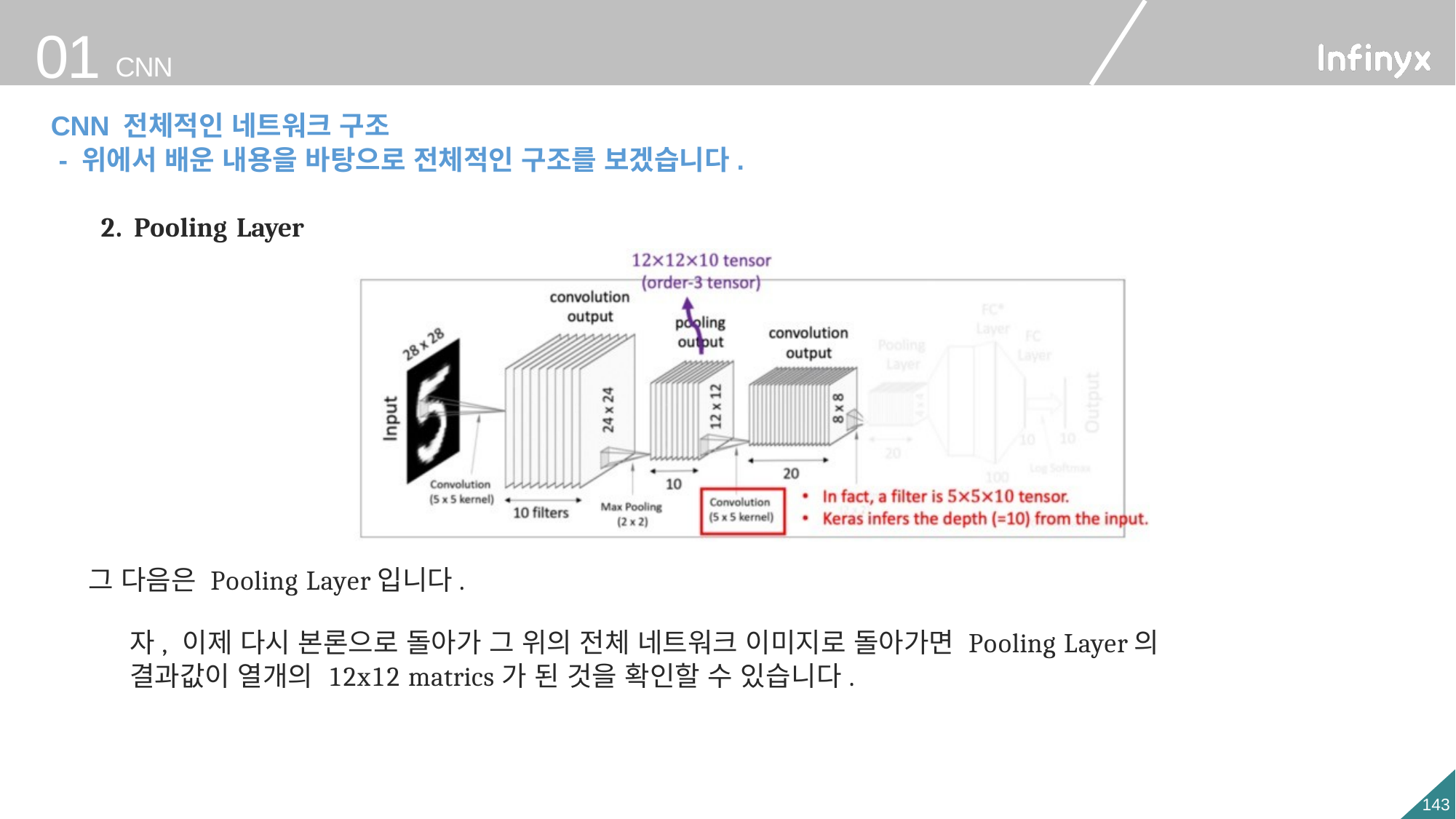

CNN 전체적인 네트워크 구조
 - 위에서 배운 내용을 바탕으로 전체적인 구조를 보겠습니다.
2.  Pooling Layer

그 다음은 Pooling Layer입니다.
자, 이제 다시 본론으로 돌아가 그 위의 전체 네트워크 이미지로 돌아가면 Pooling Layer의  결과값이 열개의 12x12 matrics가 된 것을 확인할 수 있습니다.